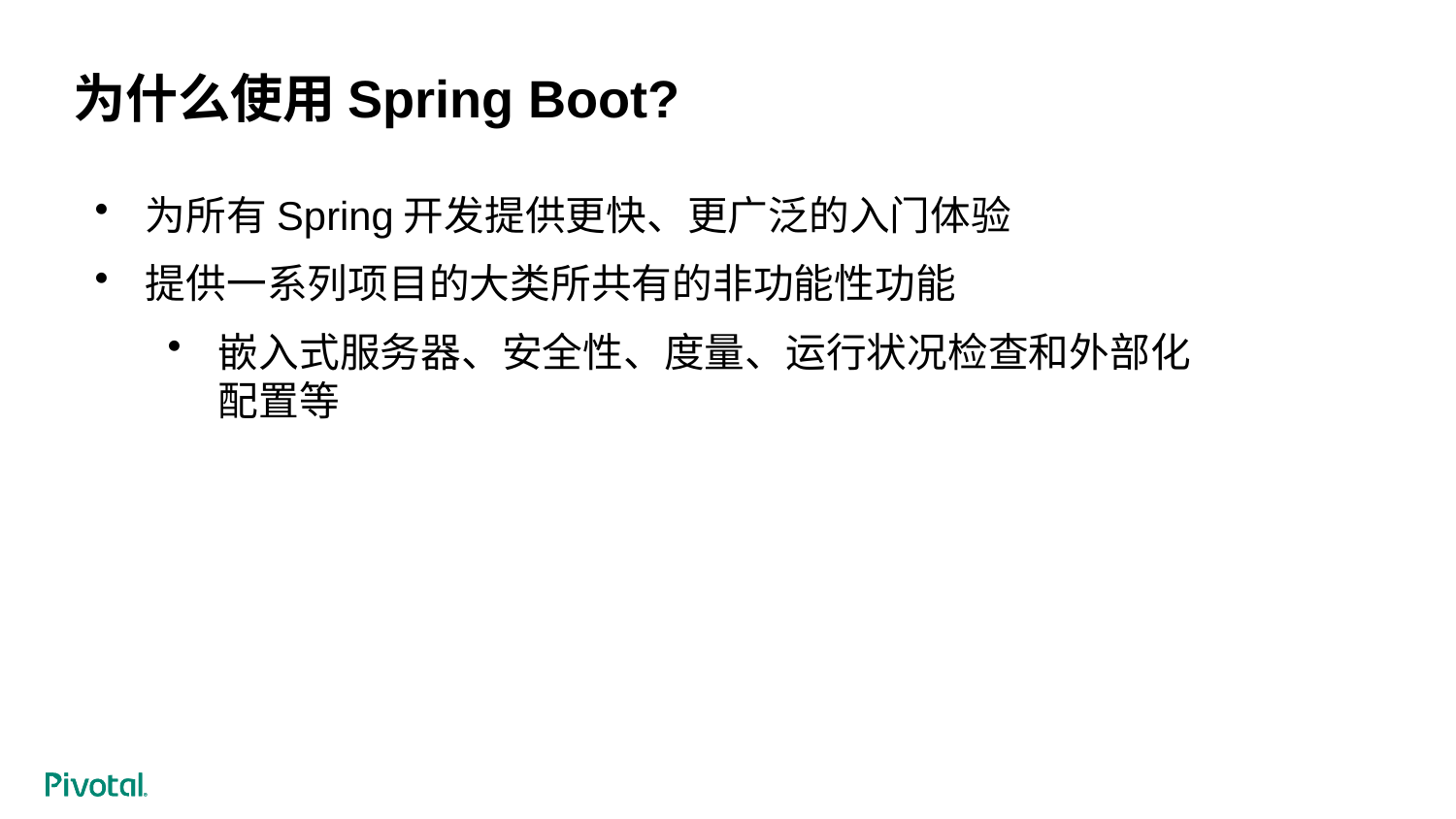

# 为什么使用Spring Boot?
为所有Spring开发提供更快、更广泛的入门体验
提供一系列项目的大类所共有的非功能性功能
嵌入式服务器、安全性、度量、运行状况检查和外部化配置等
3